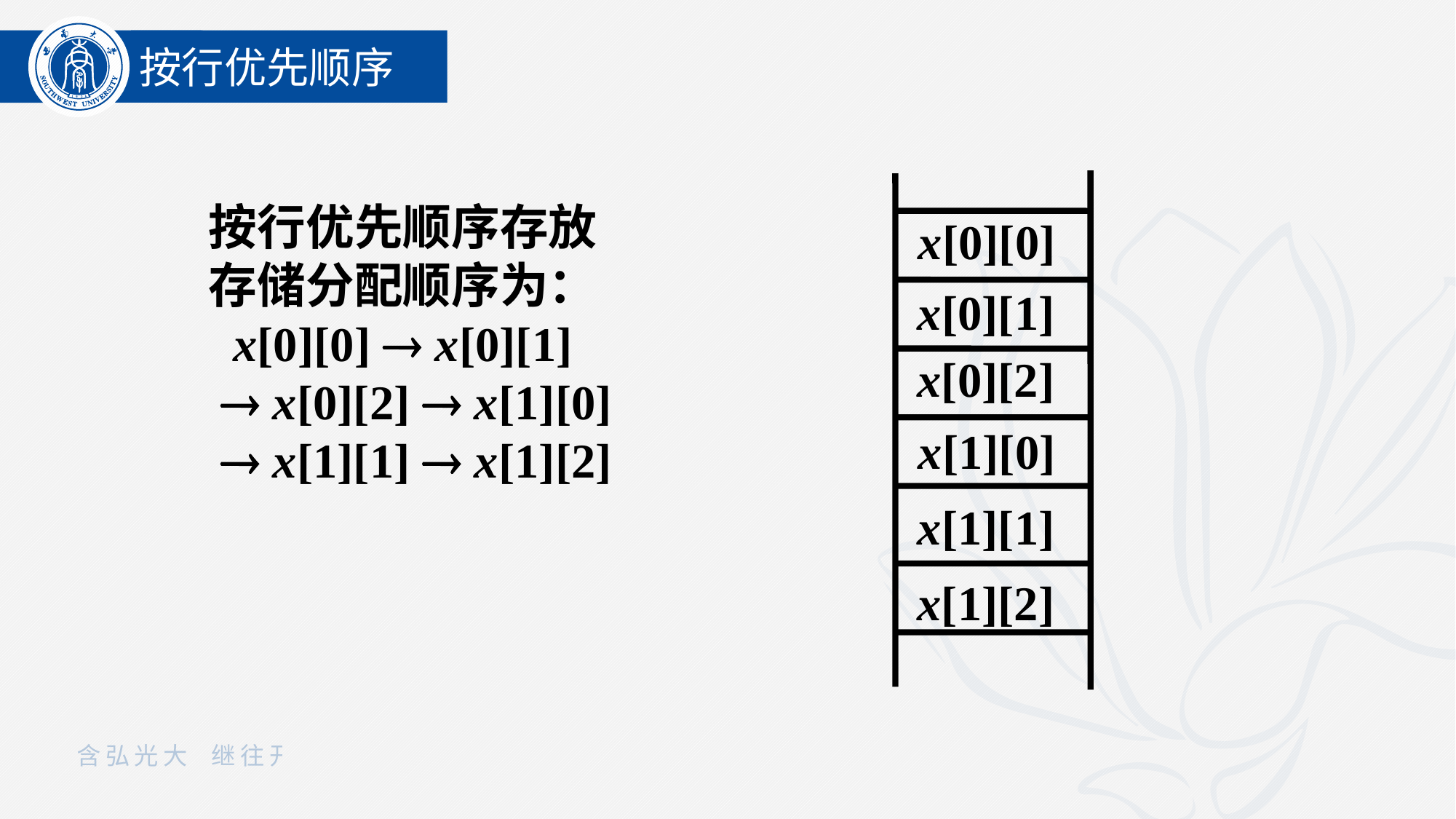

按行优先顺序

x[0][0]

x[0][1]

x[0][2]

x[1][0]

x[1][1]

x[1][2]

按行优先顺序存放
存储分配顺序为：
  x[0][0] → x[0][1]
 → x[0][2] → x[1][0]
 → x[1][1] → x[1][2]